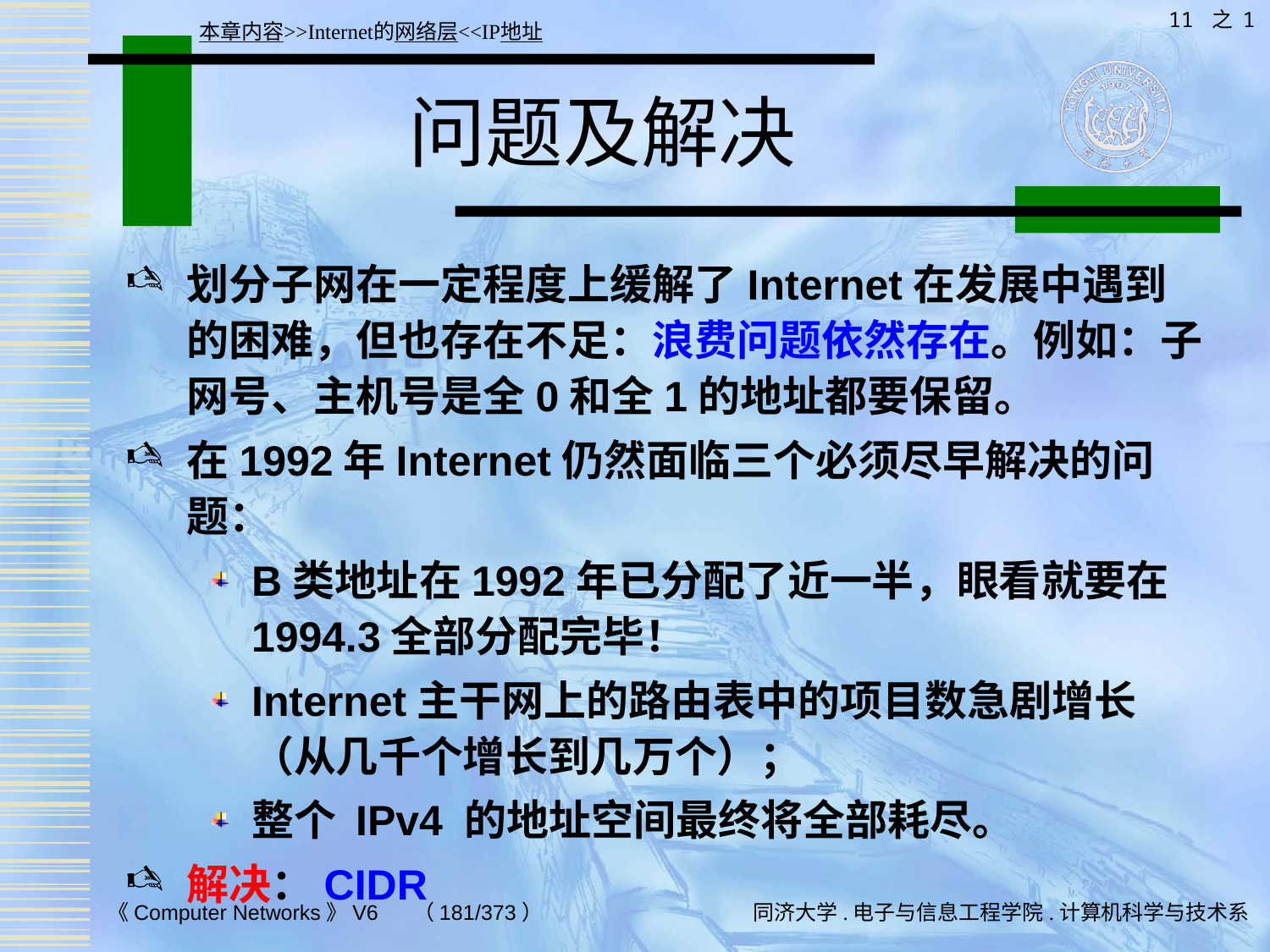

11 之 1
本章内容>>Internet的网络层<<IP地址
# 问题及解决
划分子网在一定程度上缓解了Internet在发展中遇到的困难，但也存在不足：浪费问题依然存在。例如：子网号、主机号是全0和全1的地址都要保留。
在1992年Internet仍然面临三个必须尽早解决的问题：
B类地址在1992年已分配了近一半，眼看就要在 1994.3全部分配完毕！
Internet主干网上的路由表中的项目数急剧增长（从几千个增长到几万个）；
整个 IPv4 的地址空间最终将全部耗尽。
解决：CIDR